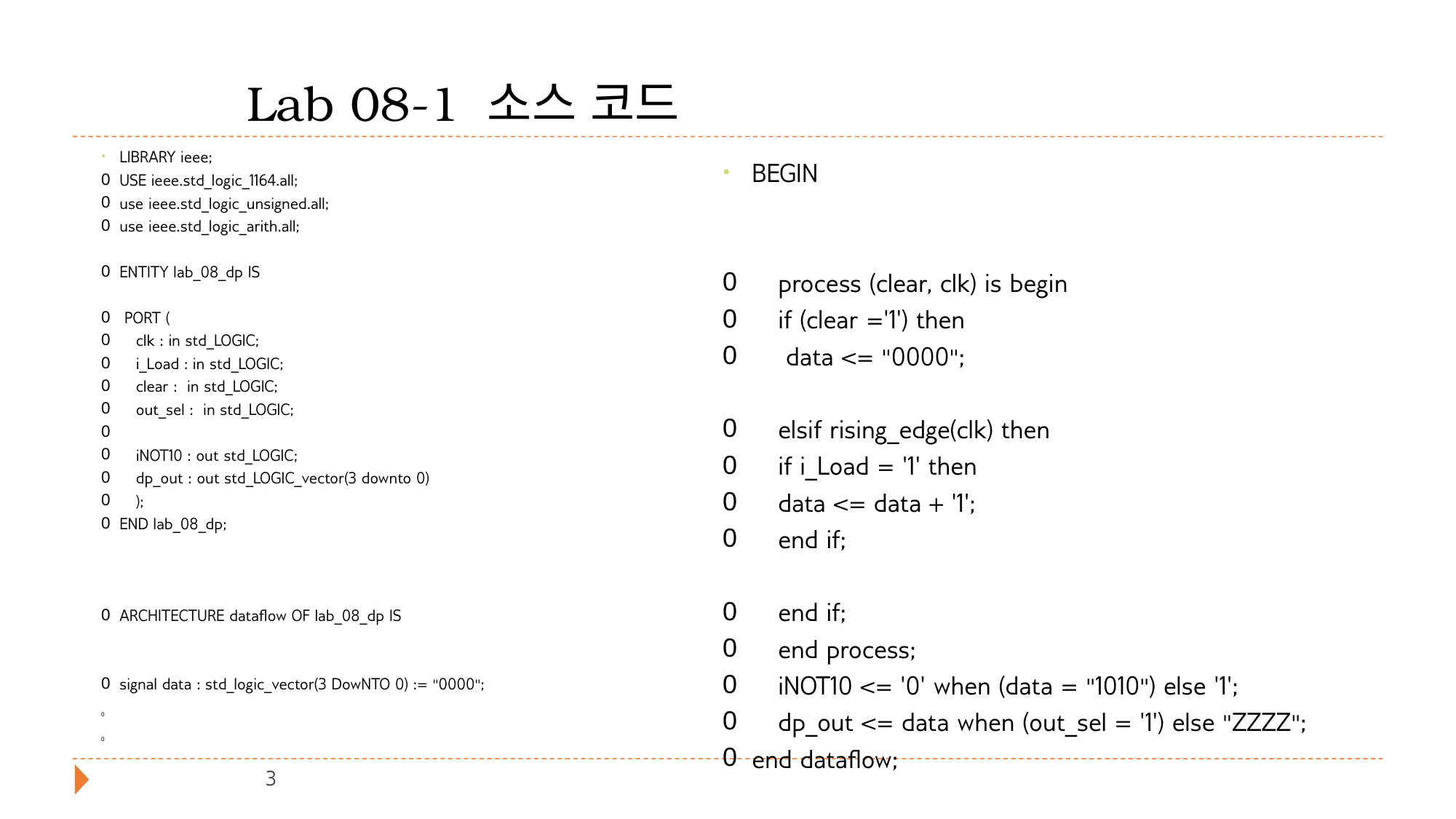

# Lab 08-1 소스 코드
LIBRARY ieee;
USE ieee.std_logic_1164.all;
use ieee.std_logic_unsigned.all;
use ieee.std_logic_arith.all;

ENTITY lab_08_dp IS

 PORT (
		clk : in std_LOGIC;
		i_Load : in std_LOGIC;
		clear :  in std_LOGIC;
		out_sel :  in std_LOGIC;

		iNOT10 : out std_LOGIC;
		dp_out : out std_LOGIC_vector(3 downto 0)
		);
END lab_08_dp;

ARCHITECTURE dataflow OF lab_08_dp IS

signal data : std_logic_vector(3 DowNTO 0) := "0000";

BEGIN

	process (clear, clk) is begin
	if (clear ='1') then
		 data <= "0000";

	elsif rising_edge(clk) then
		if i_Load = '1' then
			data <= data + '1';
		end if;

	end if;
	end process;
	iNOT10 <= '0' when (data = "1010") else '1';
	dp_out <= data when (out_sel = '1') else "ZZZZ";
end dataflow;
3